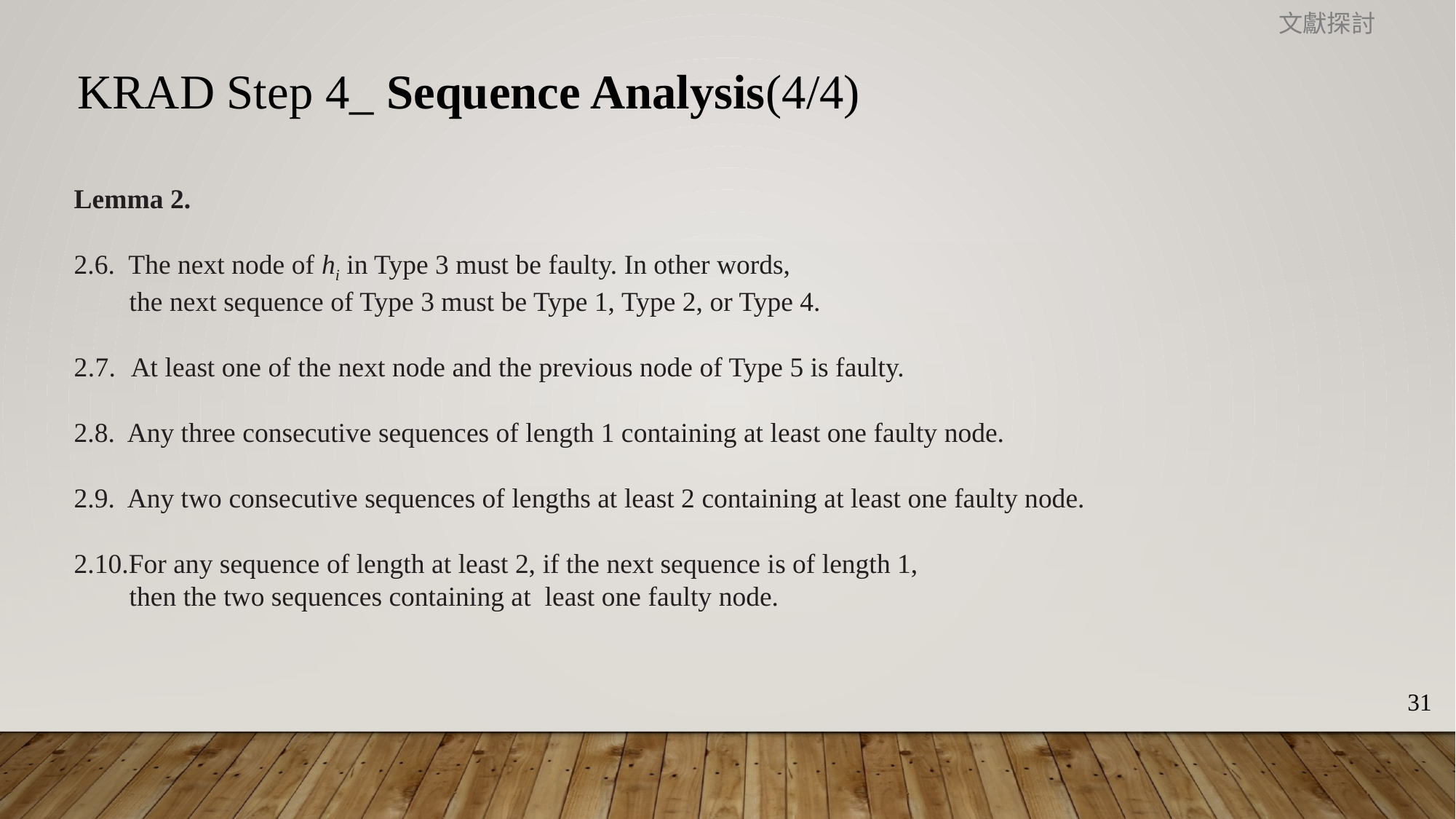

文獻探討
KRAD Step 4_ Sequence Analysis(4/4)
Lemma 2.

2.6.  The next node of hi in Type 3 must be faulty. In other words,
        the next sequence of Type 3 must be Type 1, Type 2, or Type 4.

2.7.  At least one of the next node and the previous node of Type 5 is faulty.

2.8.  Any three consecutive sequences of length 1 containing at least one faulty node.

2.9.  Any two consecutive sequences of lengths at least 2 containing at least one faulty node.

2.10.For any sequence of length at least 2, if the next sequence is of length 1,
        then the two sequences containing at  least one faulty node.
31